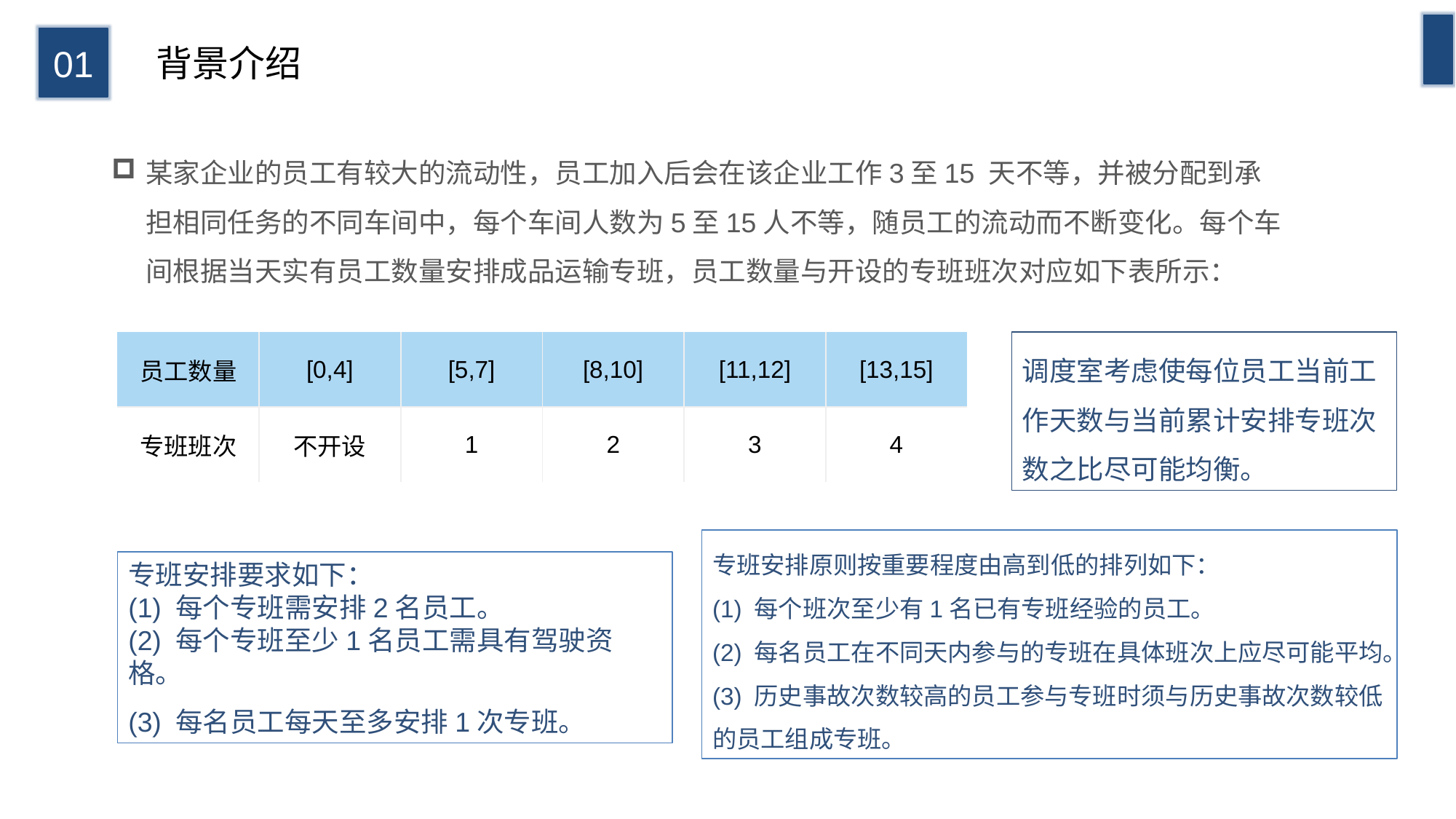

01
背景介绍
某家企业的员工有较大的流动性，员工加入后会在该企业工作3至15 天不等，并被分配到承担相同任务的不同车间中，每个车间人数为5至15人不等，随员工的流动而不断变化。每个车间根据当天实有员工数量安排成品运输专班，员工数量与开设的专班班次对应如下表所示：
| 员工数量 | [0,4] | [5,7] | [8,10] | [11,12] | [13,15] |
| --- | --- | --- | --- | --- | --- |
| 专班班次 | 不开设 | 1 | 2 | 3 | 4 |
调度室考虑使每位员工当前工作天数与当前累计安排专班次数之比尽可能均衡。
专班安排原则按重要程度由高到低的排列如下：
(1) 每个班次至少有1名已有专班经验的员工。
(2) 每名员工在不同天内参与的专班在具体班次上应尽可能平均。
(3) 历史事故次数较高的员工参与专班时须与历史事故次数较低的员工组成专班。
专班安排要求如下：(1) 每个专班需安排2名员工。(2) 每个专班至少1名员工需具有驾驶资格。(3) 每名员工每天至多安排1次专班。